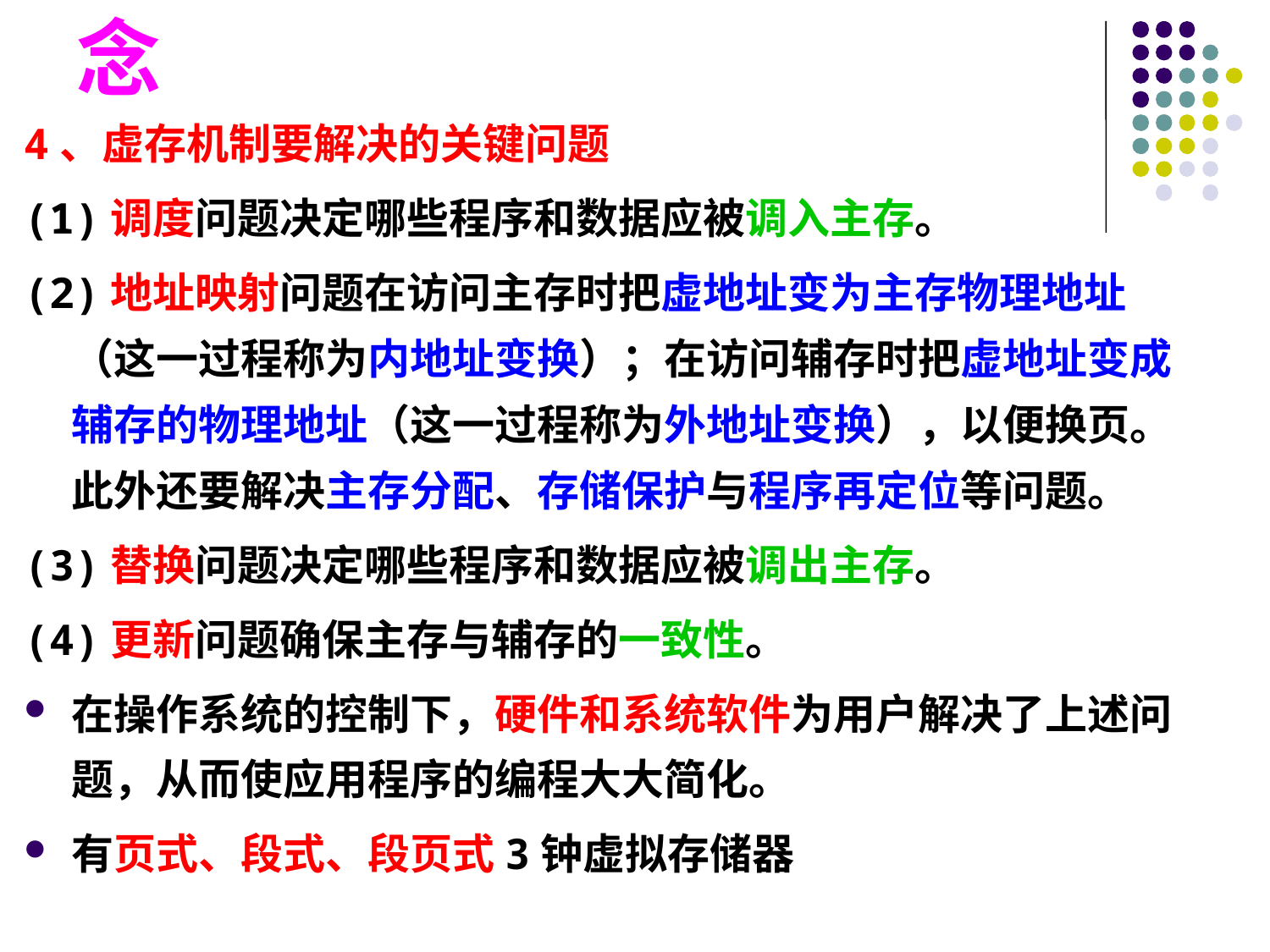

3.7.1 虚拟存储器的基本概念
4、虚存机制要解决的关键问题
(1)调度问题决定哪些程序和数据应被调入主存。
(2)地址映射问题在访问主存时把虚地址变为主存物理地址（这一过程称为内地址变换）；在访问辅存时把虚地址变成辅存的物理地址（这一过程称为外地址变换），以便换页。此外还要解决主存分配、存储保护与程序再定位等问题。
(3)替换问题决定哪些程序和数据应被调出主存。
(4)更新问题确保主存与辅存的一致性。
在操作系统的控制下，硬件和系统软件为用户解决了上述问题，从而使应用程序的编程大大简化。
有页式、段式、段页式3钟虚拟存储器
# 93